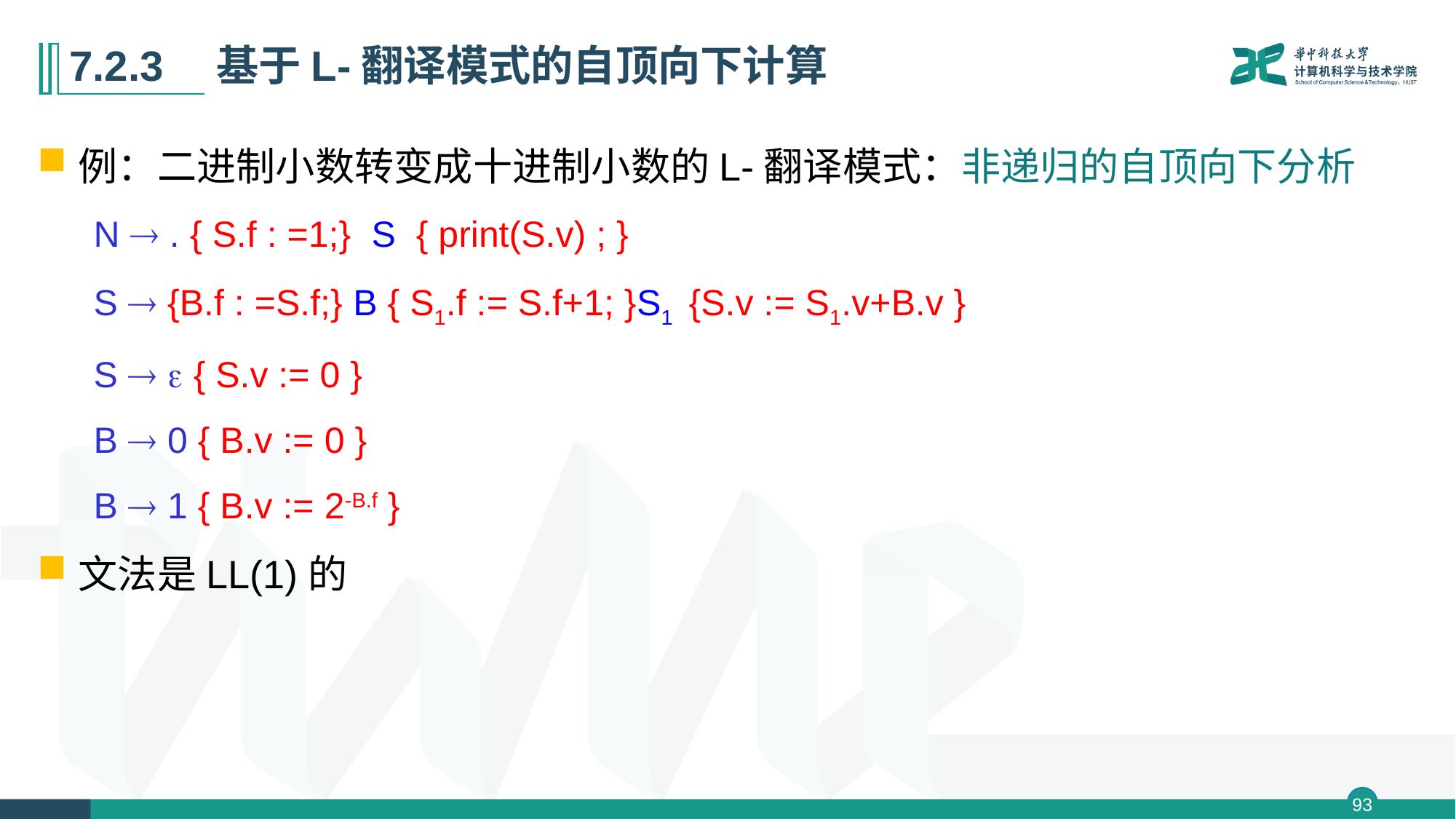

# 7.2.3　基于L-翻译模式的自顶向下计算
例：二进制小数转变成十进制小数的L-翻译模式：非递归的自顶向下分析
N → . { S.f : =1;}  S  { print(S.v) ; }
S → {B.f : =S.f;} B { S1.f := S.f+1; }S1  {S.v := S1.v+B.v }
S → ε { S.v := 0 }
B → 0 { B.v := 0 }
B → 1 { B.v := 2-B.f }
文法是LL(1)的